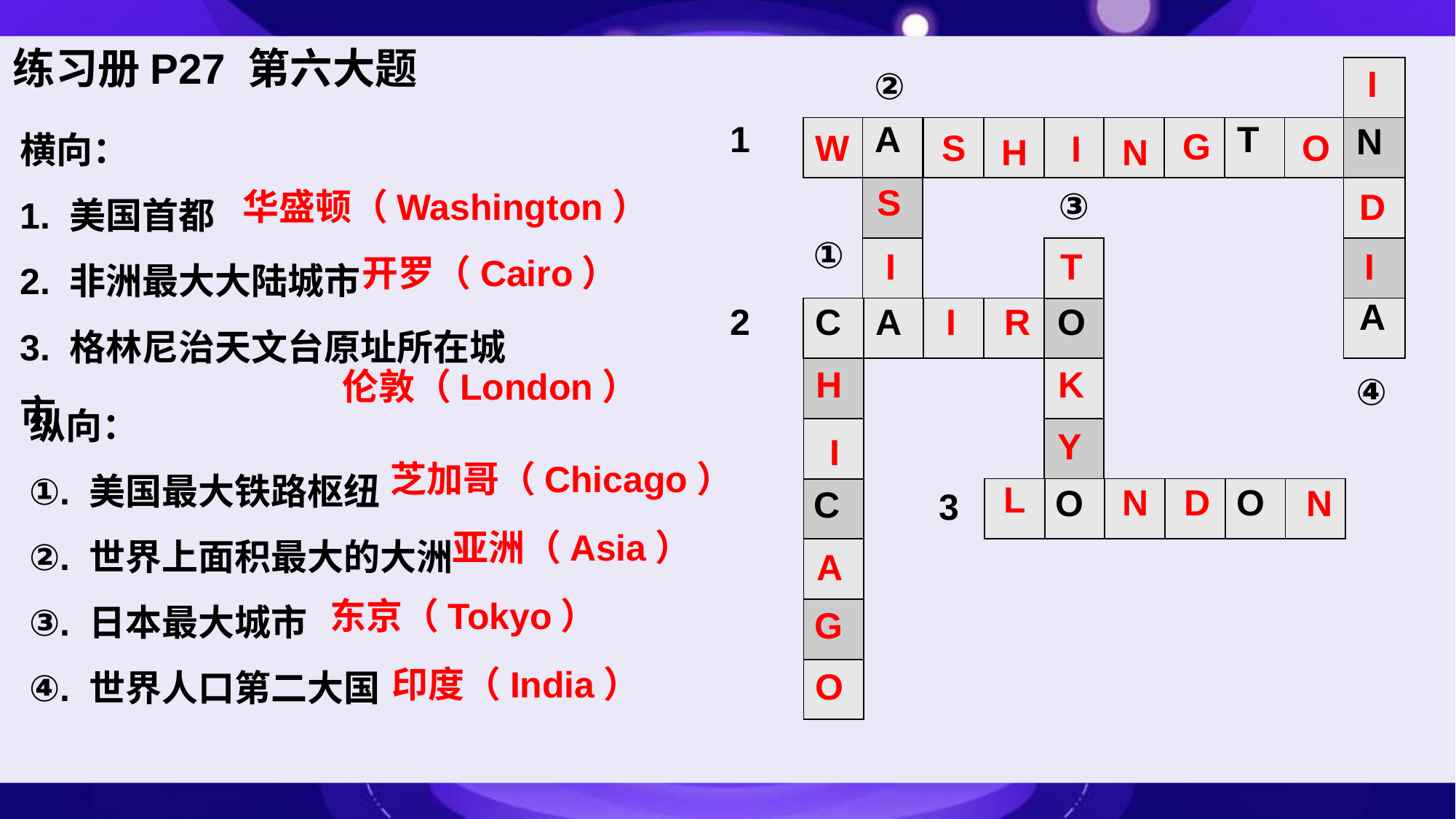

练习册P27 第六大题
I
②
|  |
| --- |
|  |
|  |
|  |
|  |
横向：
1. 美国首都
2. 非洲最大大陆城市
3. 格林尼治天文台原址所在城市
1
A
T
N
|  |  |  |  |  |  |  |  |  |  |
| --- | --- | --- | --- | --- | --- | --- | --- | --- | --- |
|  |
| --- |
|  |
|  |
|  |
G
W
S
O
I
H
N
S
③
华盛顿（Washington）
D
①
I
|  |
| --- |
|  |
|  |
|  |
|  |
T
I
开罗（Cairo）
A
O
2
C
A
I
R
|  |  |  |  |  |
| --- | --- | --- | --- | --- |
|  |
| --- |
|  |
|  |
|  |
|  |
|  |
|  |
H
K
伦敦（London）
④
纵向：
①. 美国最大铁路枢纽
②. 世界上面积最大的大洲
③. 日本最大城市
④. 世界人口第二大国
Y
I
芝加哥（Chicago）
L
N
D
O
O
N
C
3
|  |  |  |  |  |  |
| --- | --- | --- | --- | --- | --- |
亚洲（Asia）
A
东京（Tokyo）
G
印度（India）
O